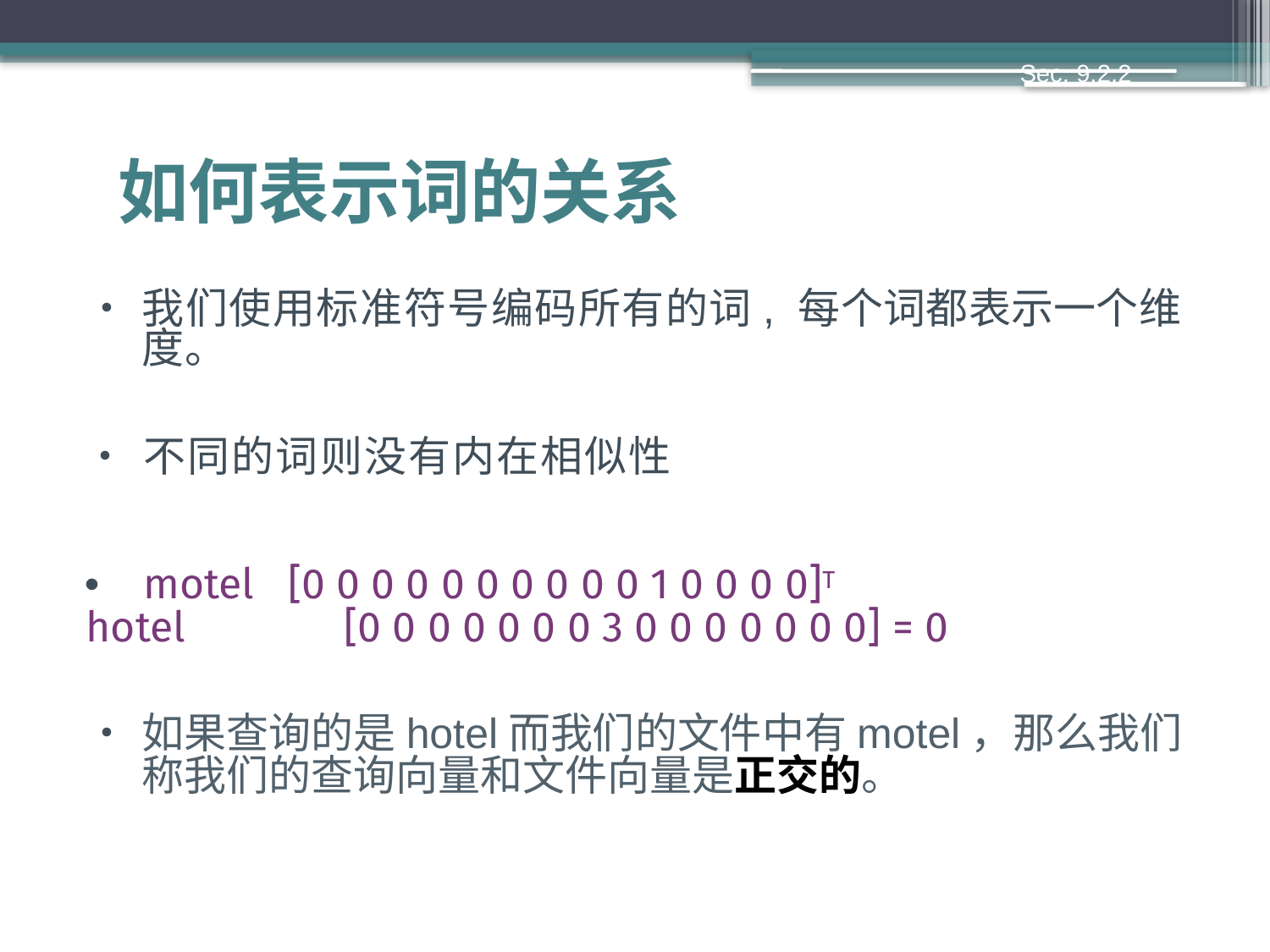

Sec. 9.2.2
# 如何表示词的关系
• 	我们使用标准符号编码所有的词, 每个词都表示一个维度。

• 	不同的词则没有内在相似性

• 	motel   [0 0 0 0 0 0 0 0 0 0 1 0 0 0 0]T
hotel	[0 0 0 0 0 0 0 3 0 0 0 0 0 0 0] = 0

• 	如果查询的是hotel而我们的文件中有motel，那么我们称我们的查询向量和文件向量是正交的。